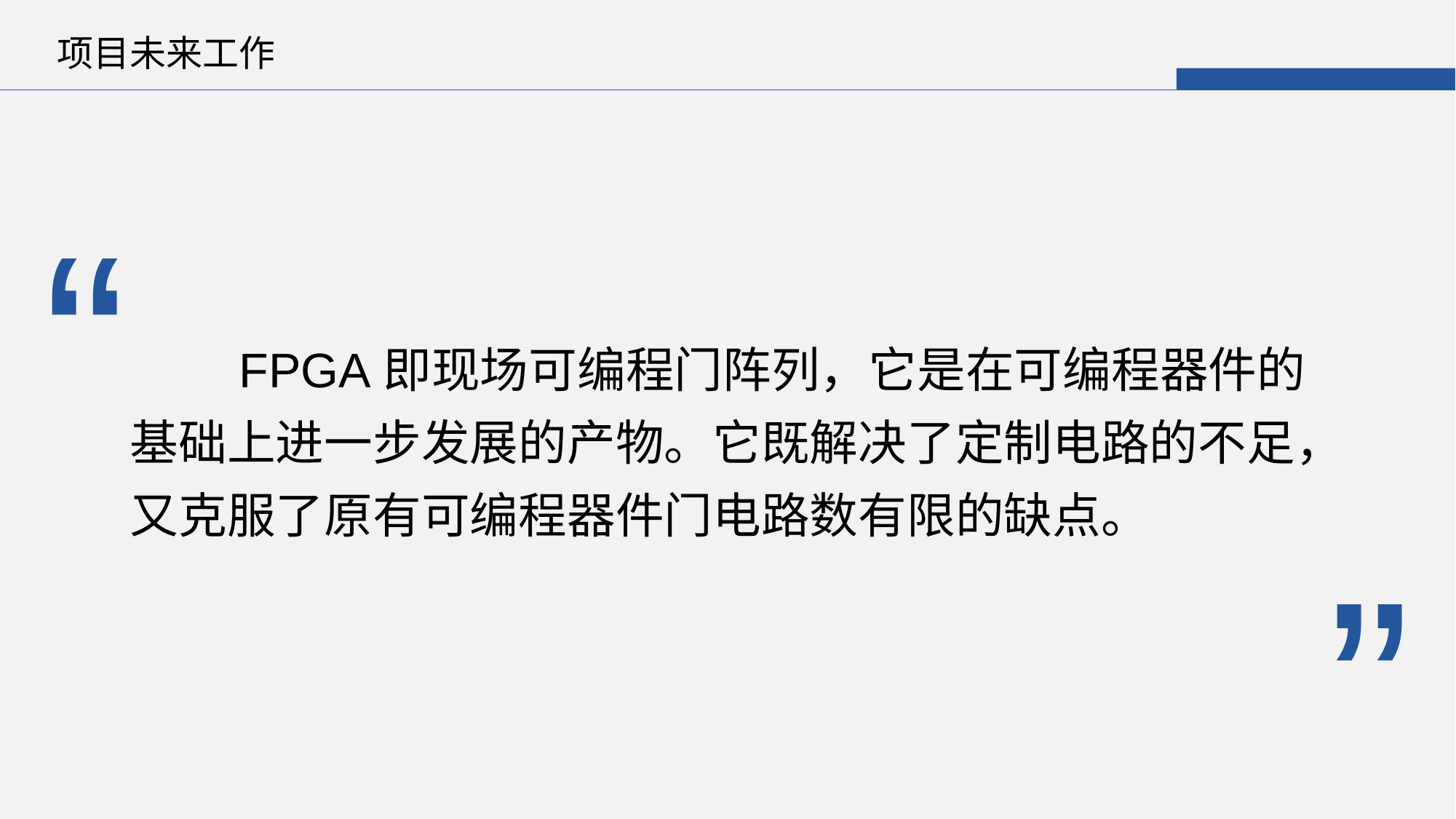

项目未来工作
“
	FPGA即现场可编程门阵列，它是在可编程器件的基础上进一步发展的产物。它既解决了定制电路的不足，又克服了原有可编程器件门电路数有限的缺点。
”